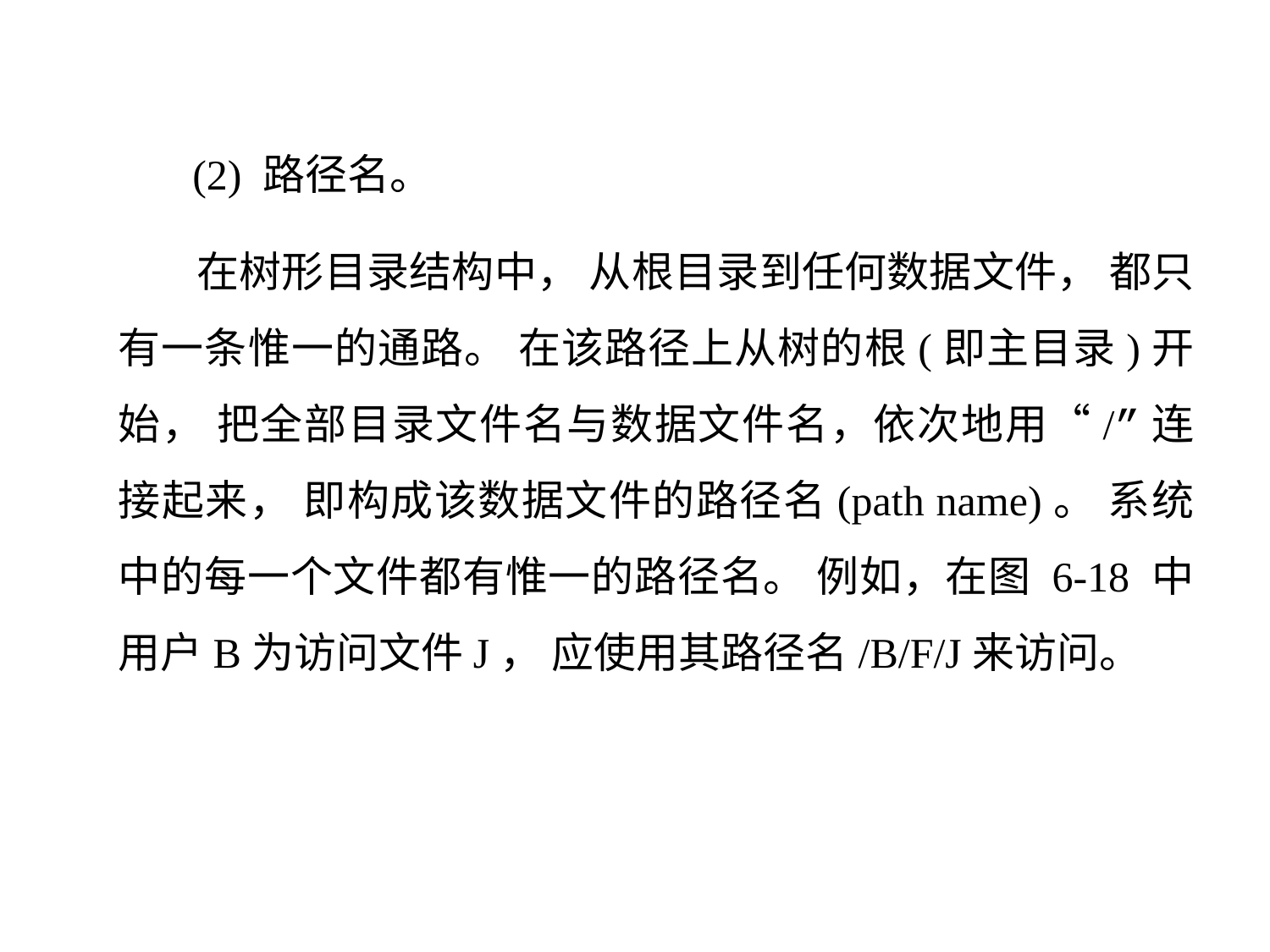

(2) 路径名。
       在树形目录结构中， 从根目录到任何数据文件， 都只有一条惟一的通路。 在该路径上从树的根(即主目录)开始， 把全部目录文件名与数据文件名，依次地用“/”连接起来， 即构成该数据文件的路径名(path name)。 系统中的每一个文件都有惟一的路径名。 例如，在图 6-18 中用户B为访问文件J， 应使用其路径名/B/F/J来访问。